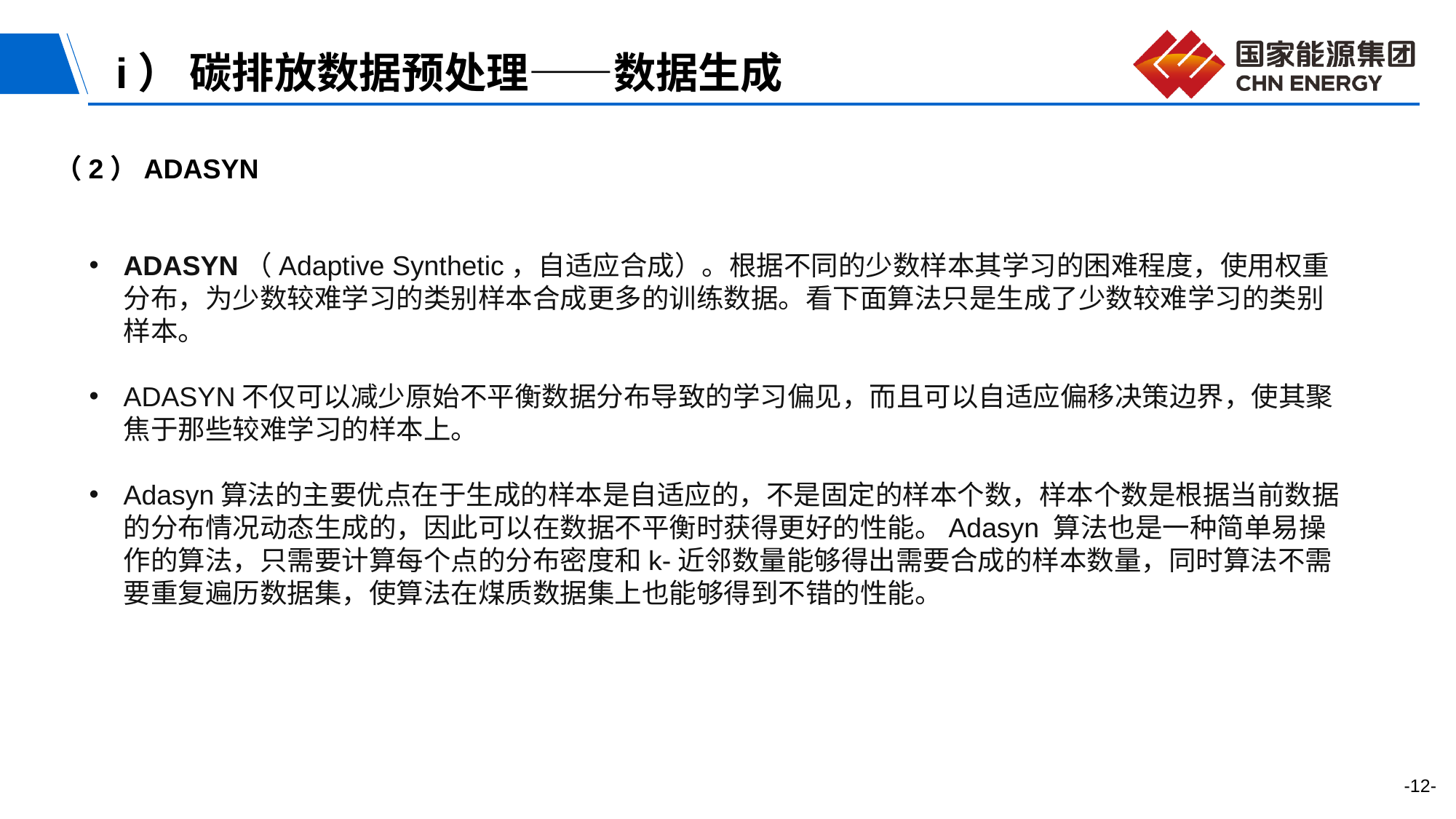

# i） 碳排放数据预处理——数据生成
（2）ADASYN
ADASYN（Adaptive Synthetic，自适应合成）。根据不同的少数样本其学习的困难程度，使用权重分布，为少数较难学习的类别样本合成更多的训练数据。看下面算法只是生成了少数较难学习的类别样本。

ADASYN不仅可以减少原始不平衡数据分布导致的学习偏见，而且可以自适应偏移决策边界，使其聚焦于那些较难学习的样本上。

Adasyn算法的主要优点在于生成的样本是自适应的，不是固定的样本个数，样本个数是根据当前数据的分布情况动态生成的，因此可以在数据不平衡时获得更好的性能。Adasyn 算法也是一种简单易操作的算法，只需要计算每个点的分布密度和k-近邻数量能够得出需要合成的样本数量，同时算法不需要重复遍历数据集，使算法在煤质数据集上也能够得到不错的性能。